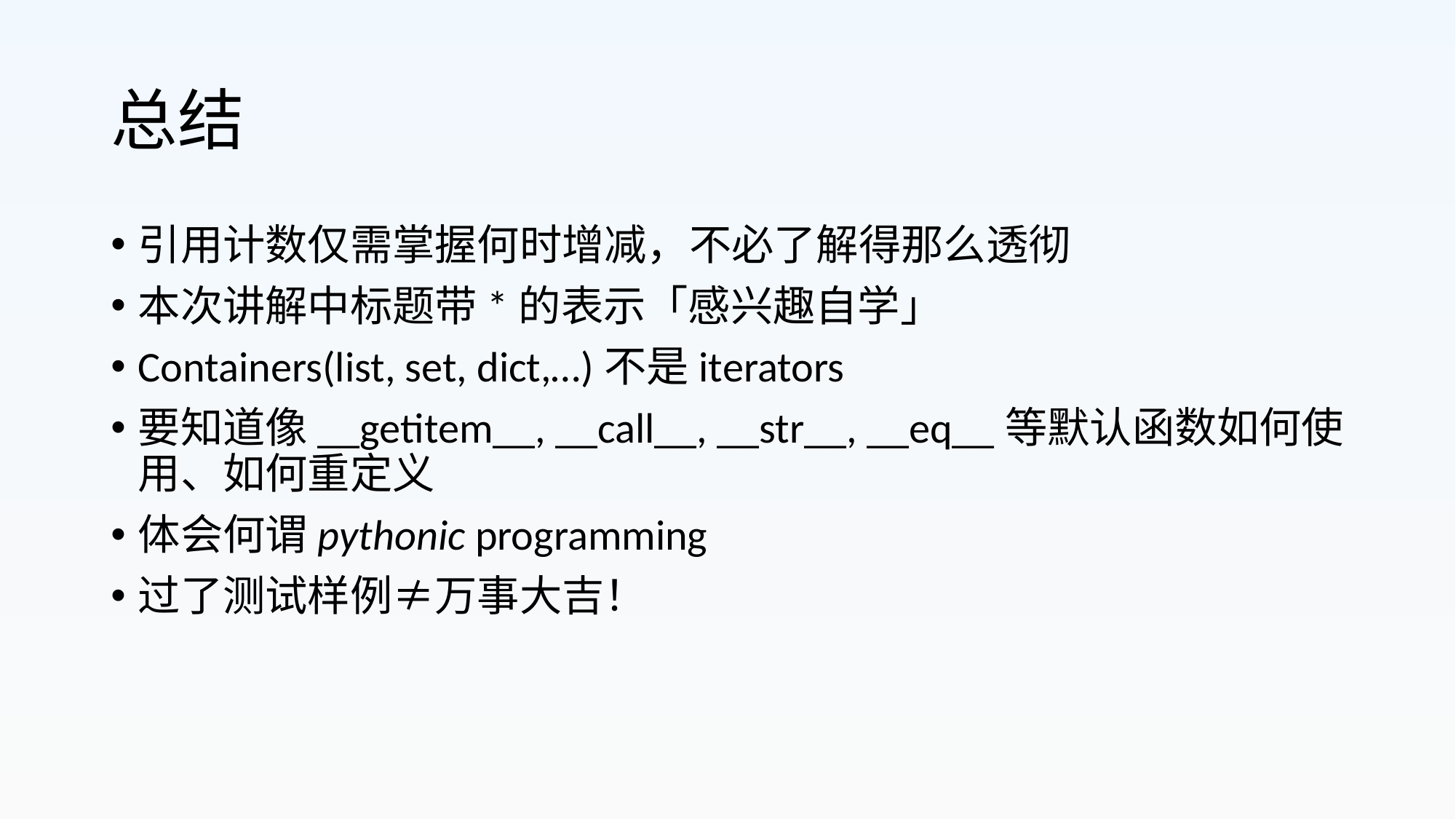

# 总结
引用计数仅需掌握何时增减，不必了解得那么透彻
本次讲解中标题带*的表示「感兴趣自学」
Containers(list, set, dict,…)不是iterators
要知道像__getitem__, __call__, __str__, __eq__等默认函数如何使用、如何重定义
体会何谓pythonic programming
过了测试样例≠万事大吉！